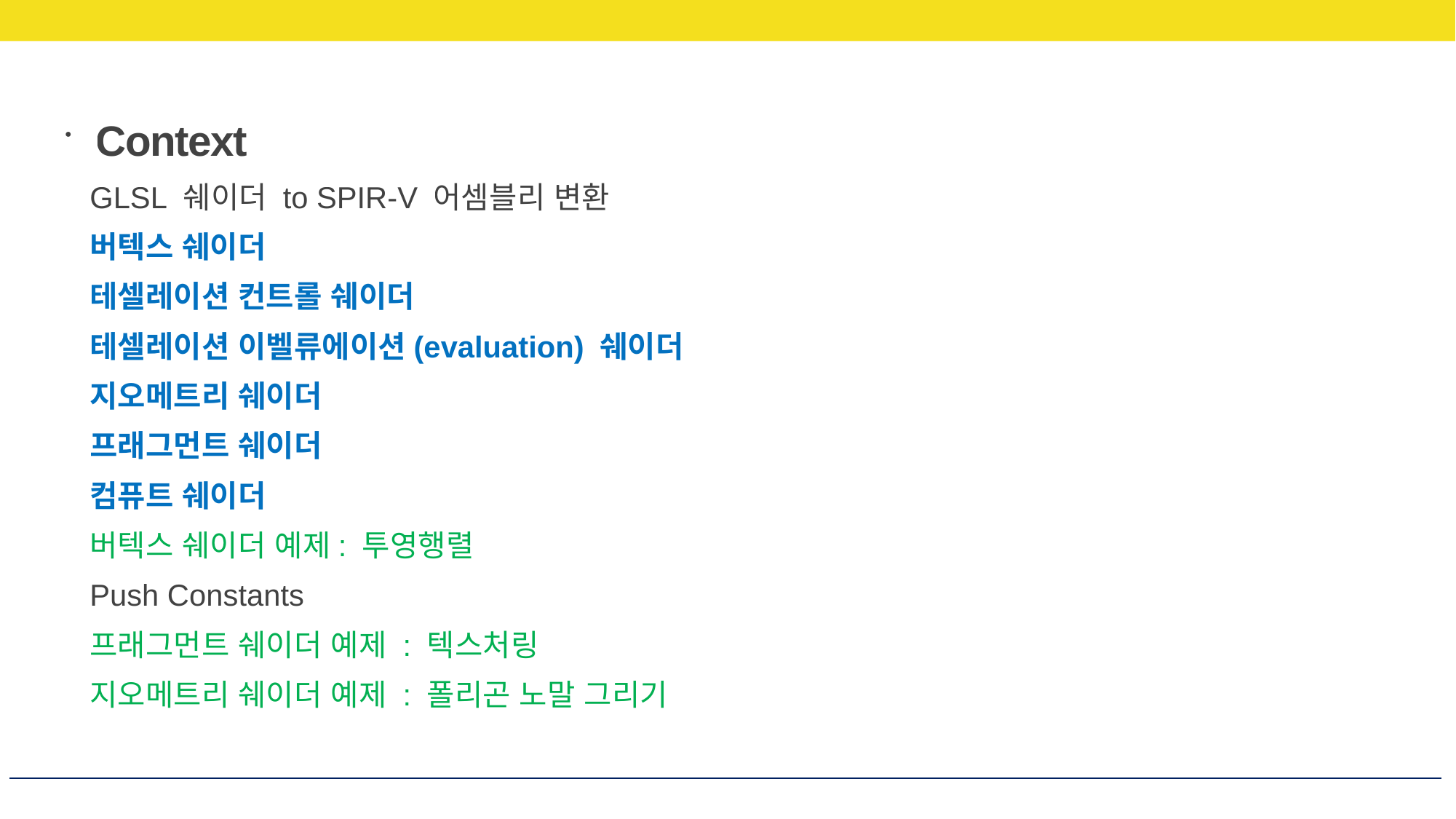

Context
GLSL 쉐이더 to SPIR-V 어셈블리 변환
버텍스 쉐이더
테셀레이션 컨트롤 쉐이더
테셀레이션 이벨류에이션(evaluation) 쉐이더
지오메트리 쉐이더
프래그먼트 쉐이더
컴퓨트 쉐이더
버텍스 쉐이더 예제: 투영행렬
Push Constants
프래그먼트 쉐이더 예제 : 텍스처링
지오메트리 쉐이더 예제 : 폴리곤 노말 그리기